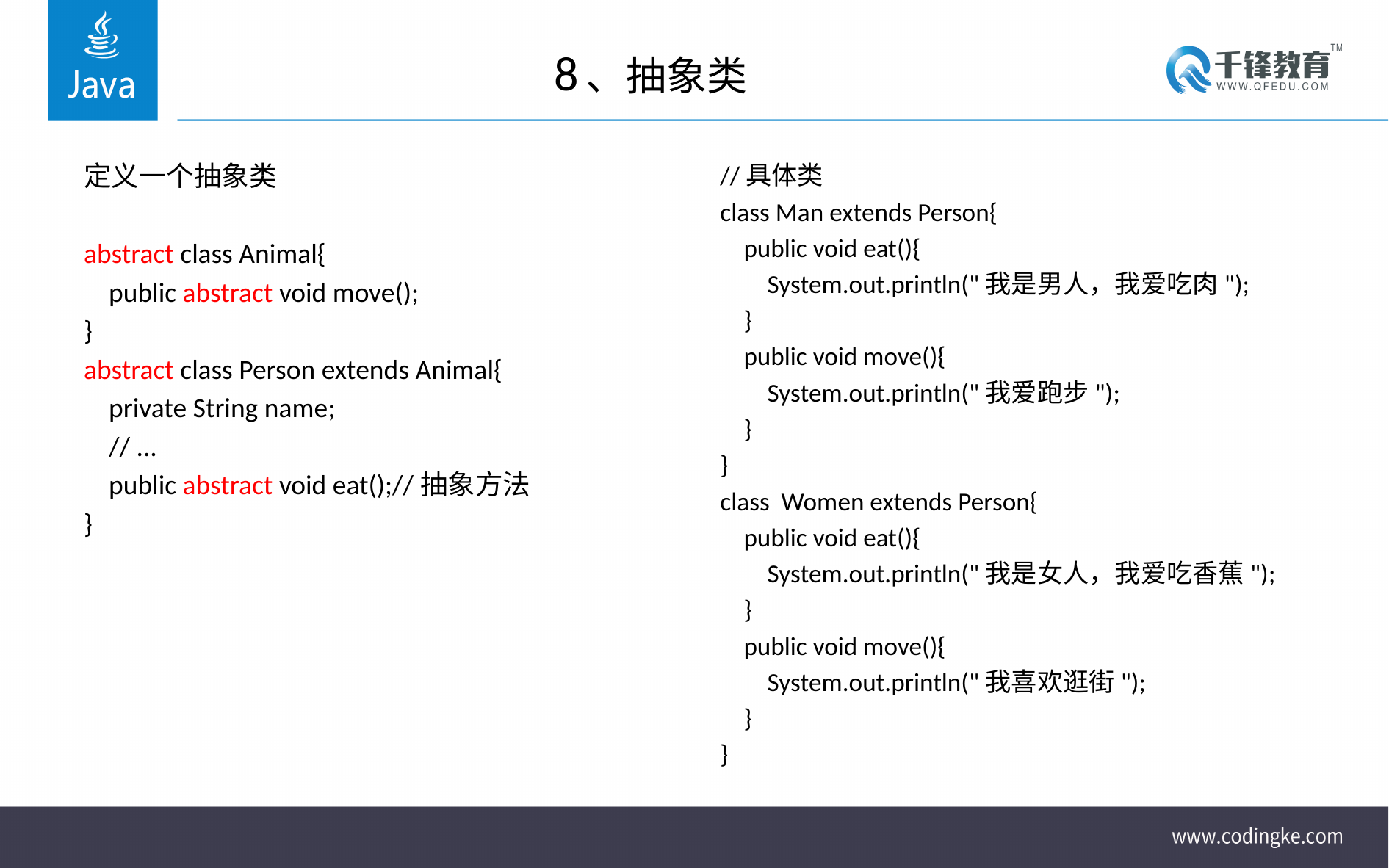

# 8、抽象类
定义一个抽象类

abstract class Animal{
    public abstract void move();
}
abstract class Person extends Animal{
    private String name;
    // ...
    public abstract void eat();//抽象方法
}

//具体类
class Man extends Person{
    public void eat(){
        System.out.println("我是男人，我爱吃肉");
    }
    public void move(){
        System.out.println("我爱跑步");
    }
}
class  Women extends Person{
    public void eat(){
        System.out.println("我是女人，我爱吃香蕉");
    }
    public void move(){
        System.out.println("我喜欢逛街");
    }
}